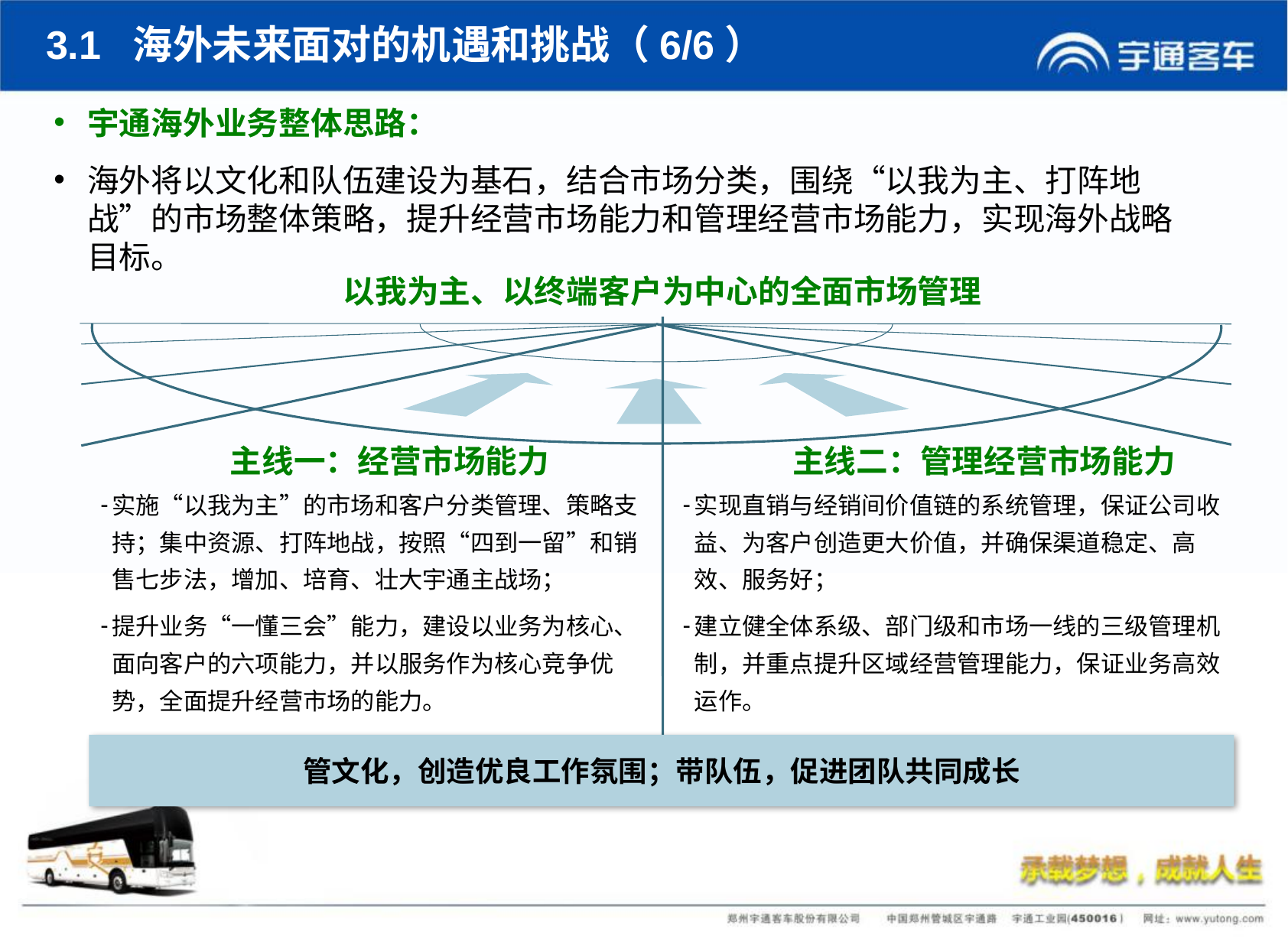

3.1  海外未来面对的机遇和挑战（6/6）
宇通海外业务整体思路：
海外将以文化和队伍建设为基石，结合市场分类，围绕“以我为主、打阵地战”的市场整体策略，提升经营市场能力和管理经营市场能力，实现海外战略目标。
以我为主、以终端客户为中心的全面市场管理

主线一：经营市场能力
主线二：管理经营市场能力
实施“以我为主”的市场和客户分类管理、策略支持；集中资源、打阵地战，按照“四到一留”和销售七步法，增加、培育、壮大宇通主战场；
提升业务“一懂三会”能力，建设以业务为核心、面向客户的六项能力，并以服务作为核心竞争优势，全面提升经营市场的能力。
实现直销与经销间价值链的系统管理，保证公司收益、为客户创造更大价值，并确保渠道稳定、高效、服务好；
建立健全体系级、部门级和市场一线的三级管理机制，并重点提升区域经营管理能力，保证业务高效运作。
管文化，创造优良工作氛围；带队伍，促进团队共同成长